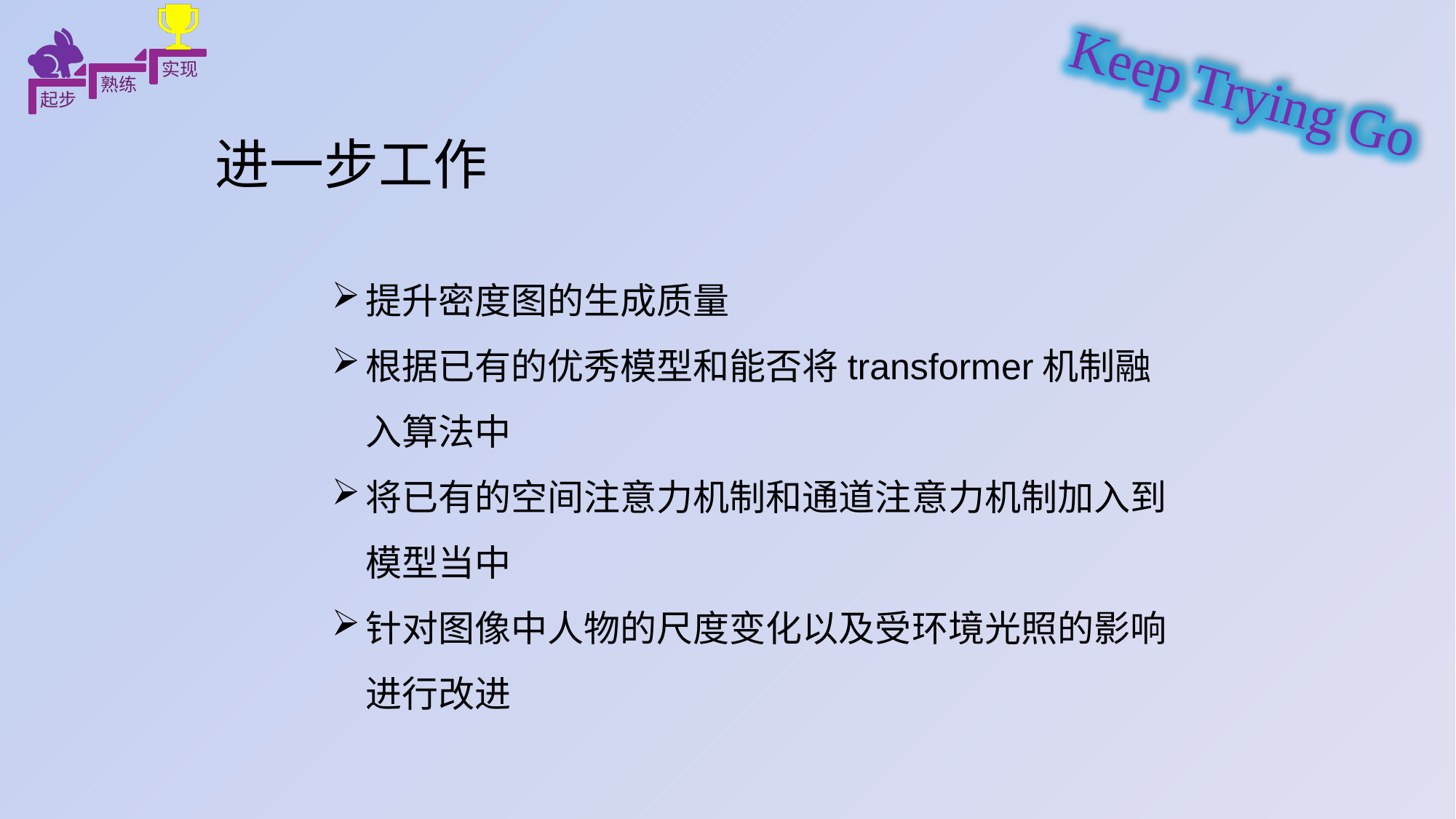

进一步工作
提升密度图的生成质量
根据已有的优秀模型和能否将transformer机制融入算法中
将已有的空间注意力机制和通道注意力机制加入到模型当中
针对图像中人物的尺度变化以及受环境光照的影响进行改进